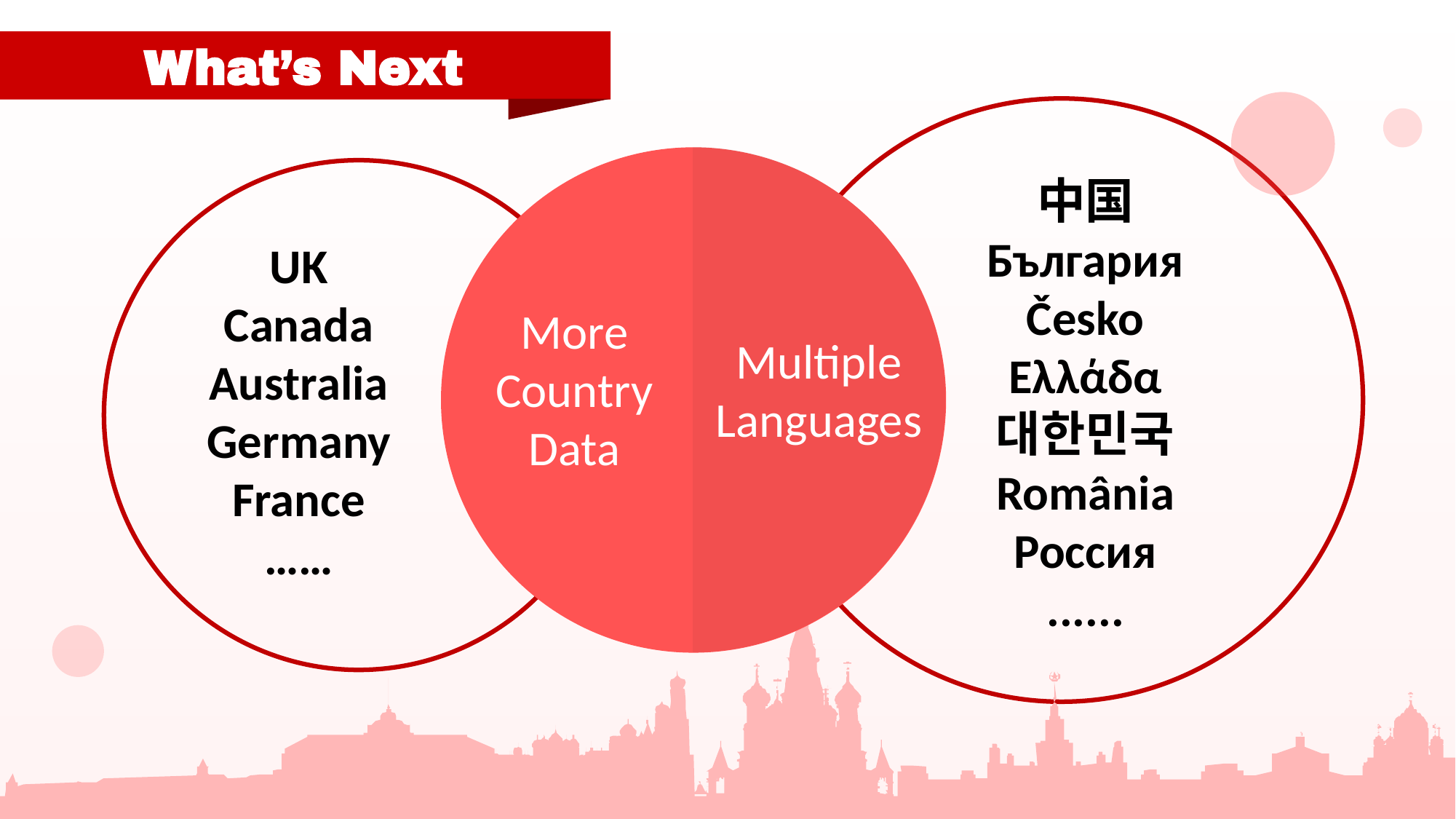

What’s Next

中国
България
Česko
Ελλάδα
대한민국
România
Россия
......
UK
Canada
Australia
Germany
France
……

More Country Data
Multiple Languages